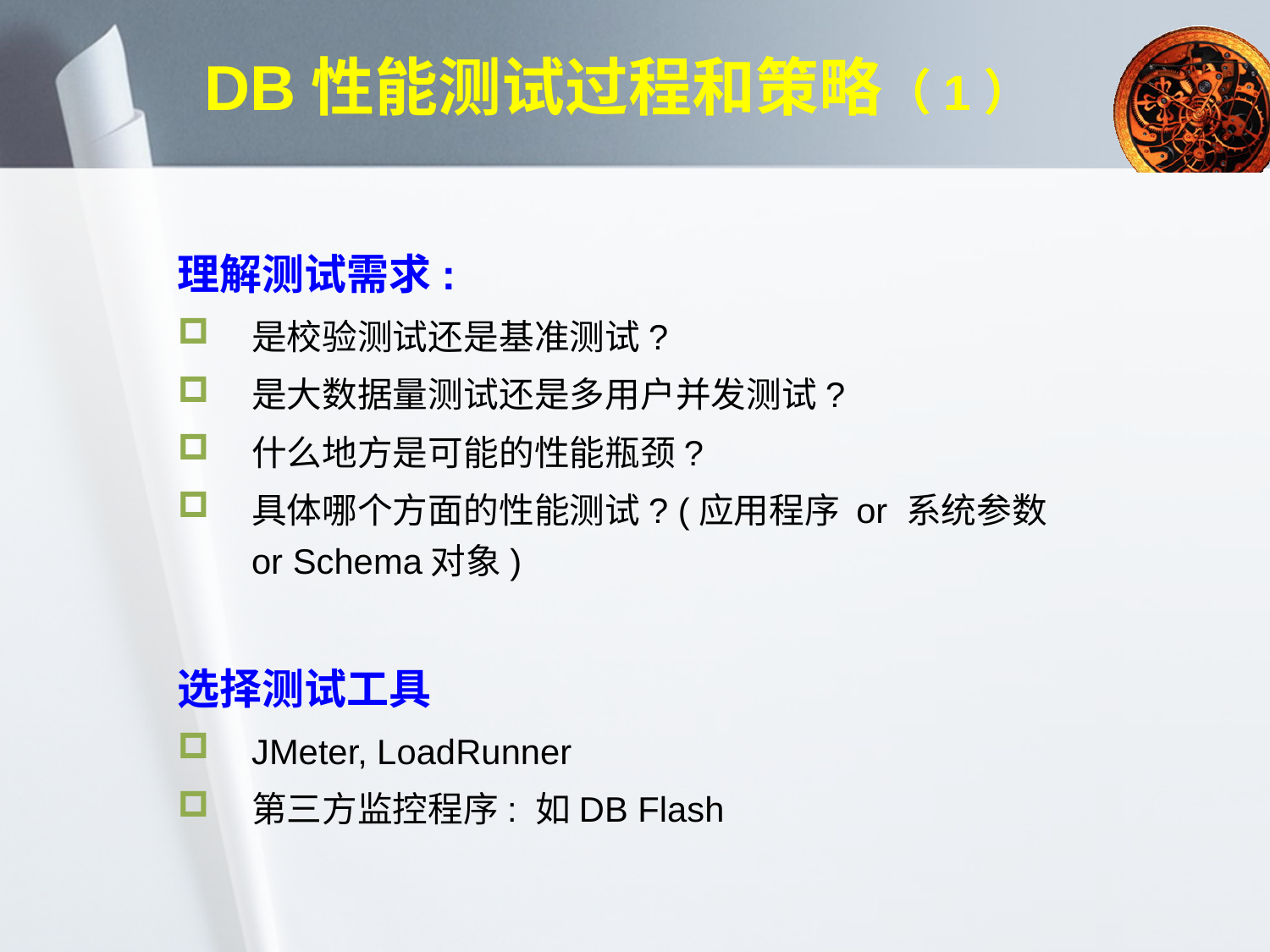

# DB性能测试过程和策略（1）
理解测试需求:
是校验测试还是基准测试?
是大数据量测试还是多用户并发测试?
什么地方是可能的性能瓶颈?
具体哪个方面的性能测试? (应用程序 or 系统参数 or Schema对象)

选择测试工具
JMeter, LoadRunner
第三方监控程序: 如DB Flash